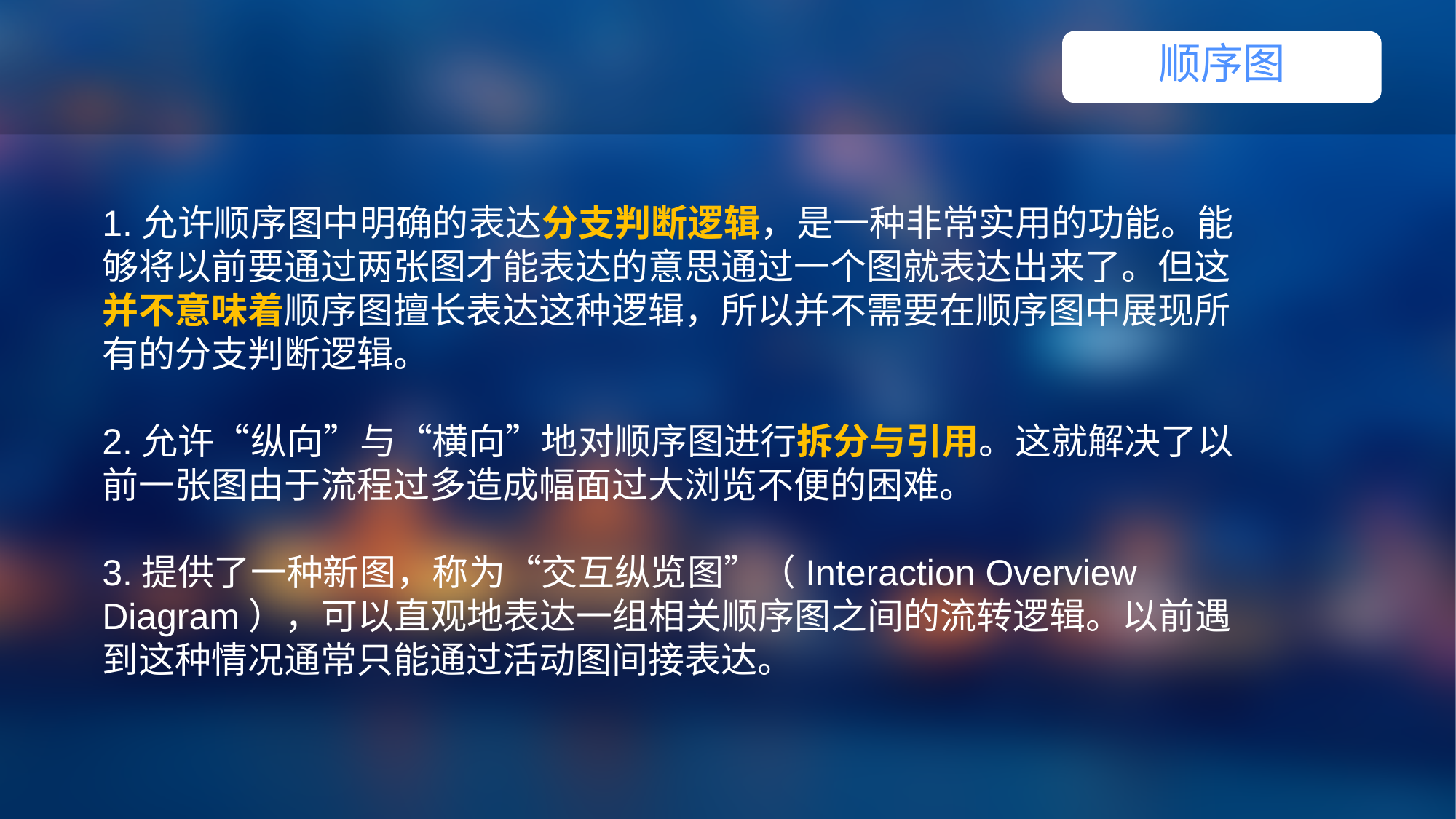

顺序图
1.允许顺序图中明确的表达分支判断逻辑，是一种非常实用的功能。能够将以前要通过两张图才能表达的意思通过一个图就表达出来了。但这并不意味着顺序图擅长表达这种逻辑，所以并不需要在顺序图中展现所有的分支判断逻辑。

2.允许“纵向”与“横向”地对顺序图进行拆分与引用。这就解决了以前一张图由于流程过多造成幅面过大浏览不便的困难。

3.提供了一种新图，称为“交互纵览图”（Interaction Overview Diagram），可以直观地表达一组相关顺序图之间的流转逻辑。以前遇到这种情况通常只能通过活动图间接表达。